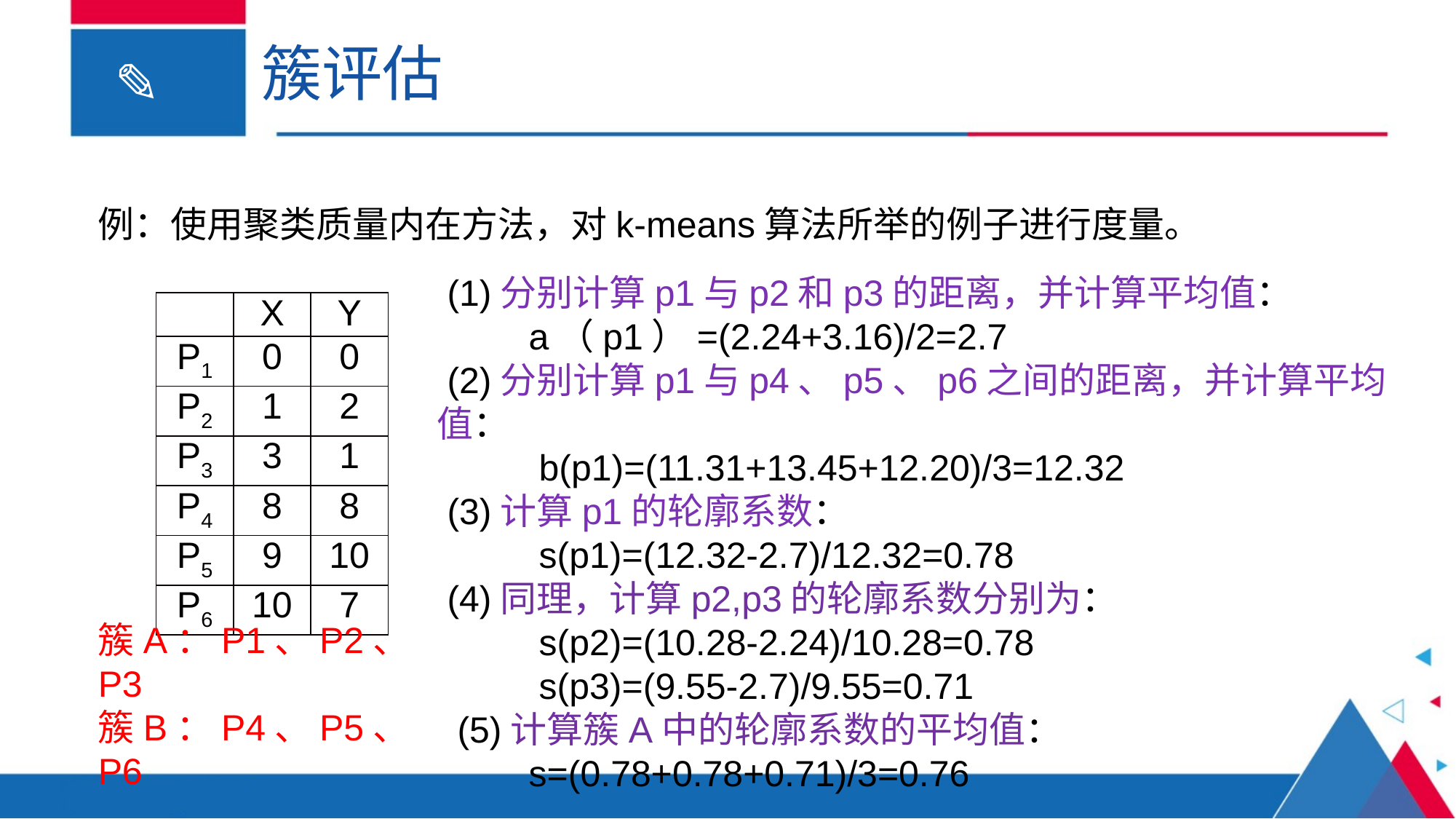

# 簇评估
例：使用聚类质量内在方法，对k-means算法所举的例子进行度量。

 (1)分别计算p1与p2和p3的距离，并计算平均值：
         a（p1）=(2.24+3.16)/2=2.7
 (2)分别计算p1与p4、p5、p6之间的距离，并计算平均值：
          b(p1)=(11.31+13.45+12.20)/3=12.32
 (3)计算p1的轮廓系数：
          s(p1)=(12.32-2.7)/12.32=0.78
 (4)同理，计算p2,p3的轮廓系数分别为：
          s(p2)=(10.28-2.24)/10.28=0.78
          s(p3)=(9.55-2.7)/9.55=0.71
  (5)计算簇A中的轮廓系数的平均值：
         s=(0.78+0.78+0.71)/3=0.76
|  | X | Y |
| --- | --- | --- |
| P1 | 0 | 0 |
| P2 | 1 | 2 |
| P3 | 3 | 1 |
| P4 | 8 | 8 |
| P5 | 9 | 10 |
| P6 | 10 | 7 |
簇A：P1、P2、P3
簇B：P4、P5、P6